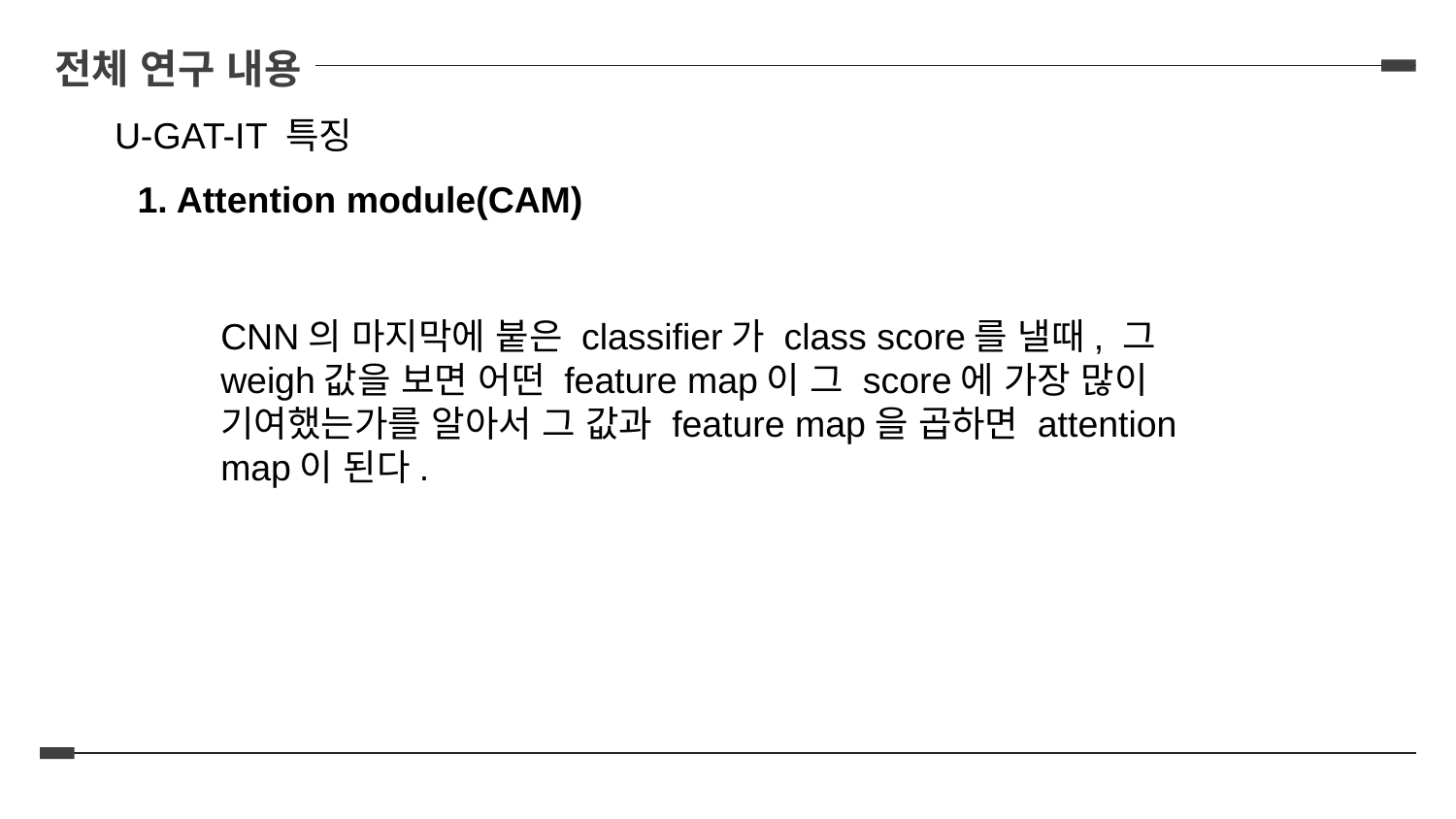

전체 연구 내용

U-GAT-IT 특징
1. Attention module(CAM)
CNN의 마지막에 붙은 classifier가 class score를 낼때, 그 weigh값을 보면 어떤 feature map이 그 score에 가장 많이 기여했는가를 알아서 그 값과 feature map을 곱하면 attention map이 된다.